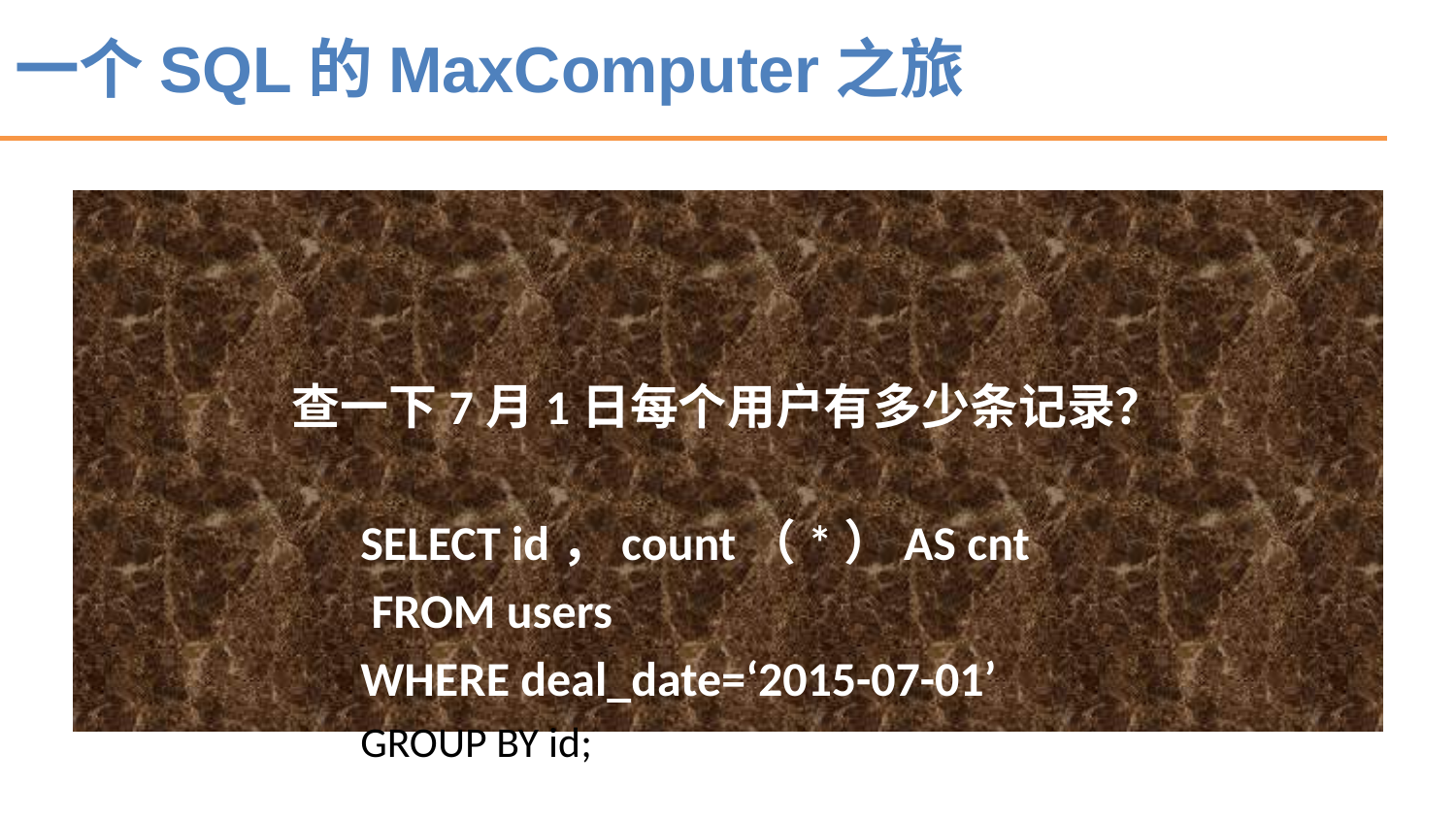

# 一个SQL的MaxComputer之旅

查一下7月1日每个用户有多少条记录？

SELECT id，count（*）AS cnt
 FROM users
WHERE deal_date=‘2015-07-01’
GROUP BY id;